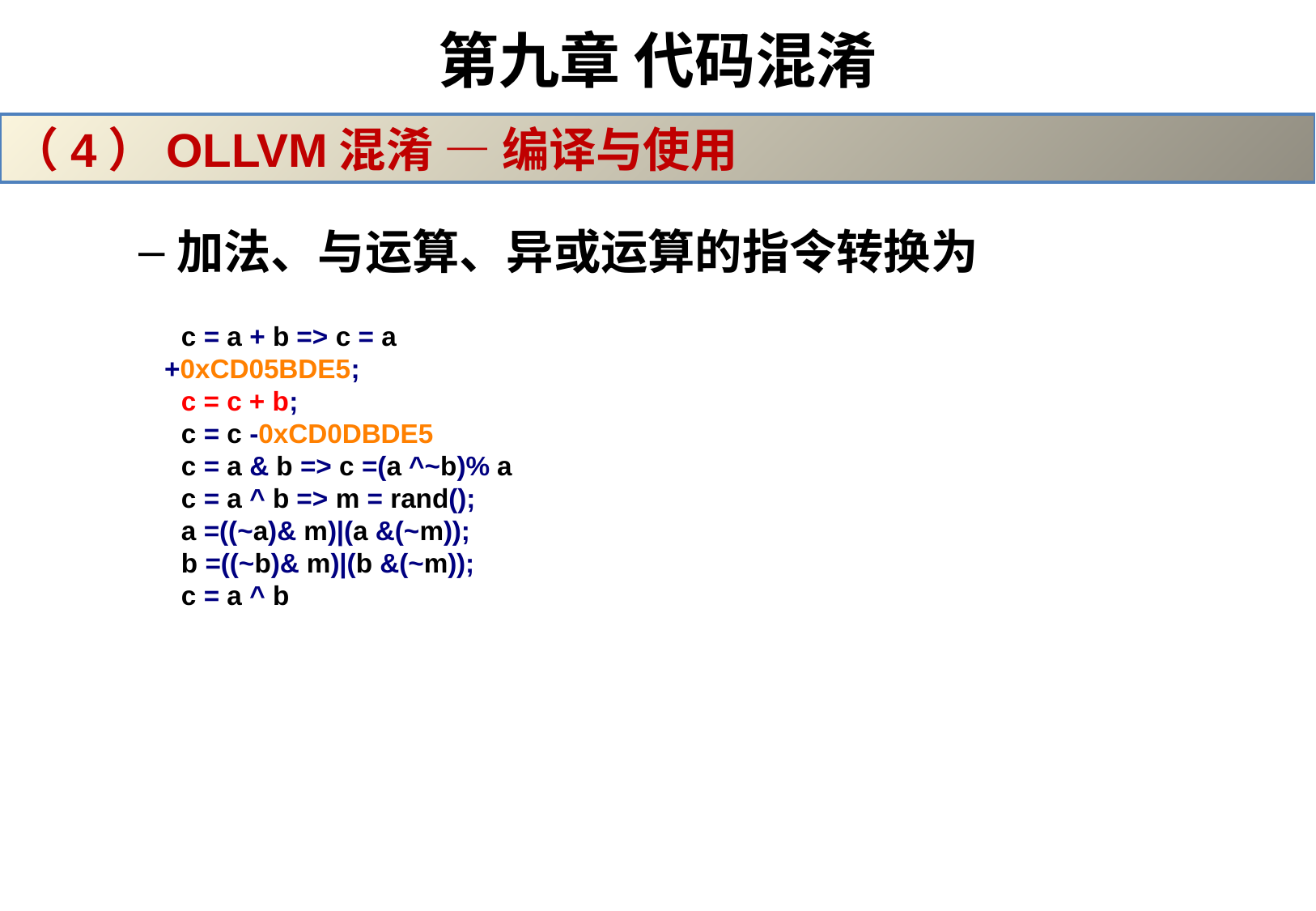

# 第九章 代码混淆
（4）OLLVM混淆 — 编译与使用
加法、与运算、异或运算的指令转换为
c = a + b => c = a +0xCD05BDE5;
c = c + b;
c = c -0xCD0DBDE5
c = a & b => c =(a ^~b)% a
c = a ^ b => m = rand();
a =((~a)& m)|(a &(~m));
b =((~b)& m)|(b &(~m));
c = a ^ b